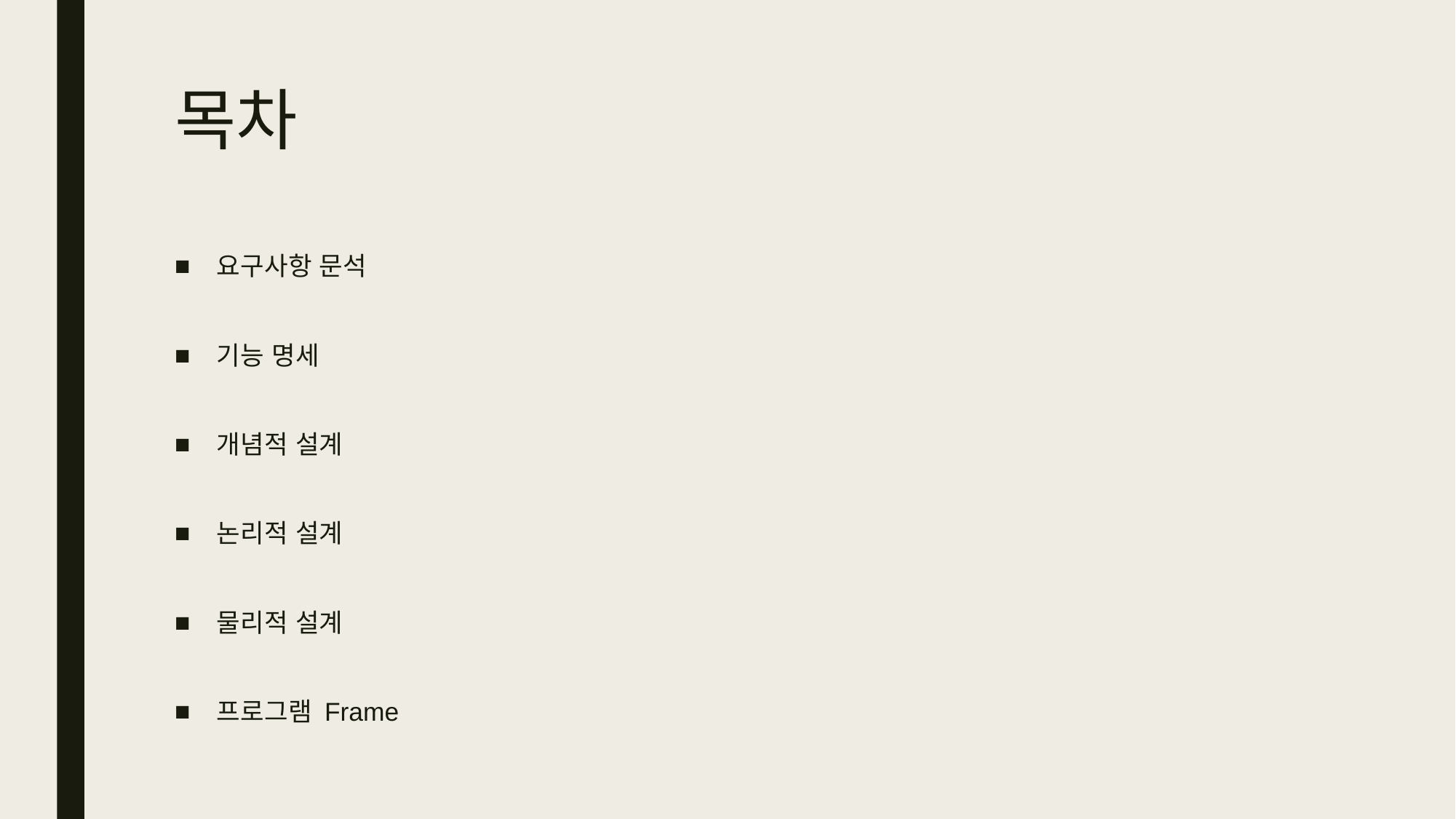

# 목차
요구사항 문석

기능 명세

개념적 설계

논리적 설계

물리적 설계

프로그램 Frame